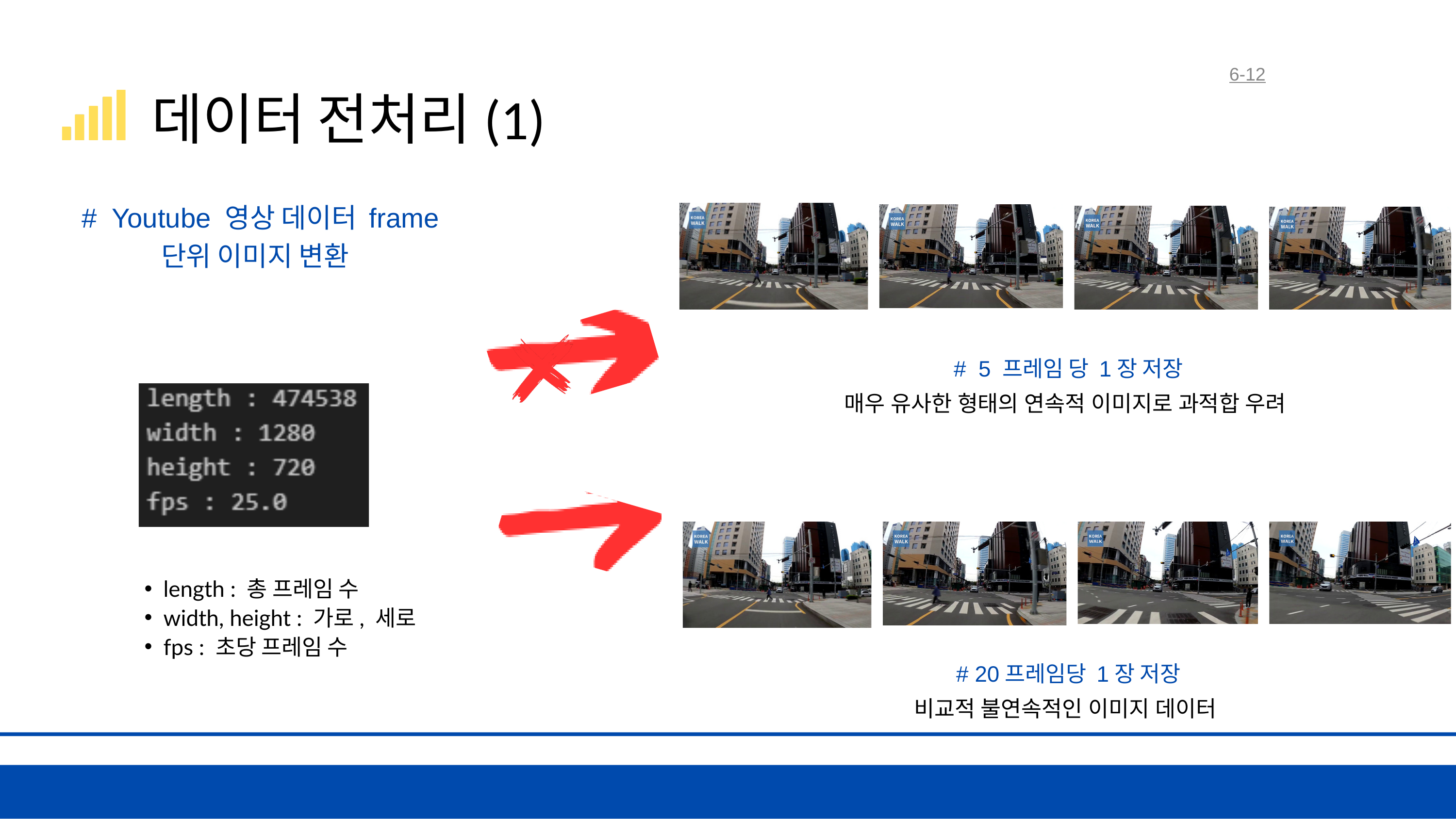

6-12
데이터 전처리(1)

#  Youtube 영상 데이터 frame
            단위 이미지 변환

 #  5 프레임 당 1장 저장
매우 유사한 형태의 연속적 이미지로 과적합 우려

length : 총 프레임 수
width, height : 가로, 세로
fps : 초당 프레임 수
 # 20프레임당 1장 저장
비교적 불연속적인 이미지 데이터